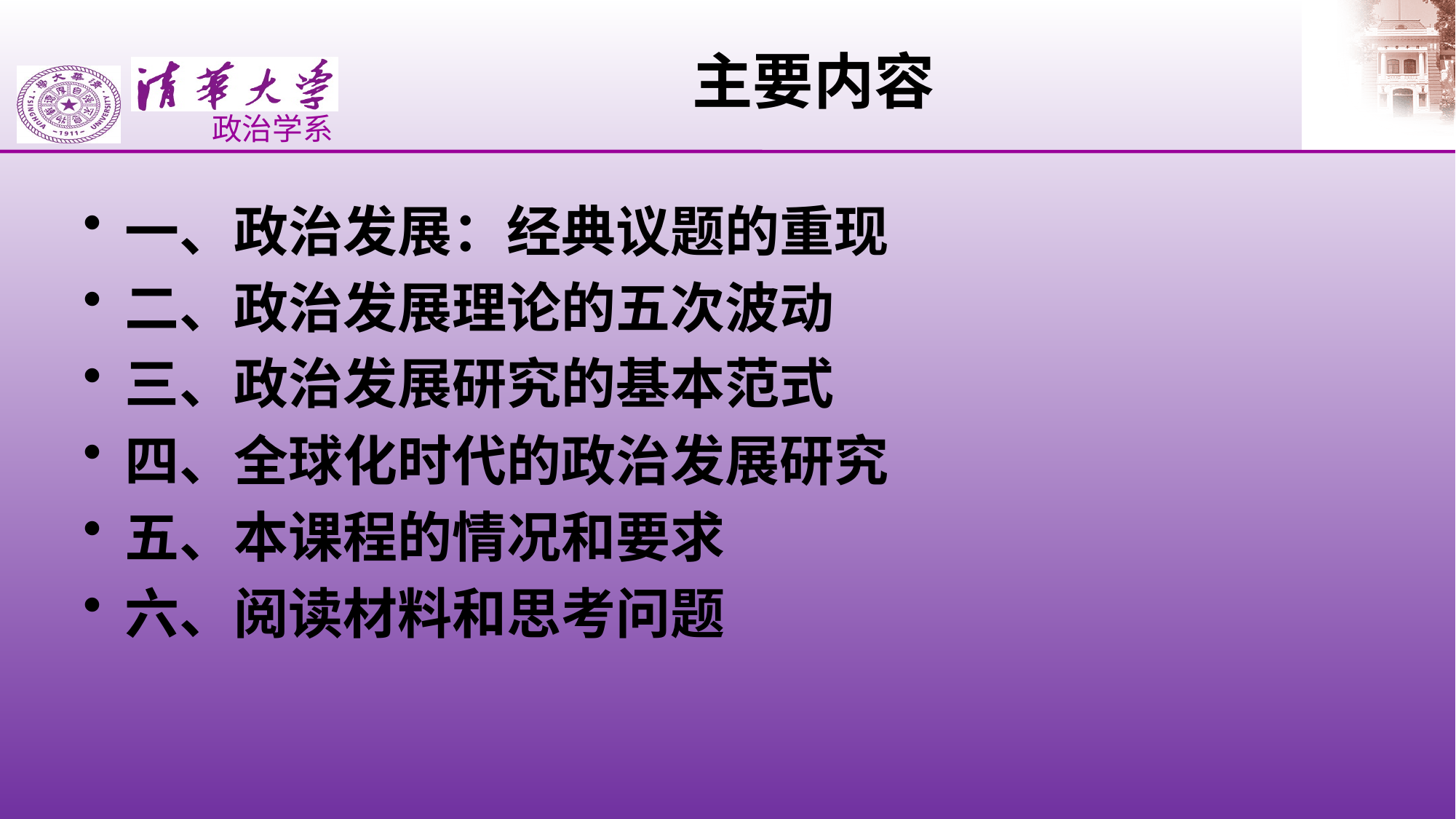

# 主要内容
一、政治发展：经典议题的重现
二、政治发展理论的五次波动
三、政治发展研究的基本范式
四、全球化时代的政治发展研究
五、本课程的情况和要求
六、阅读材料和思考问题